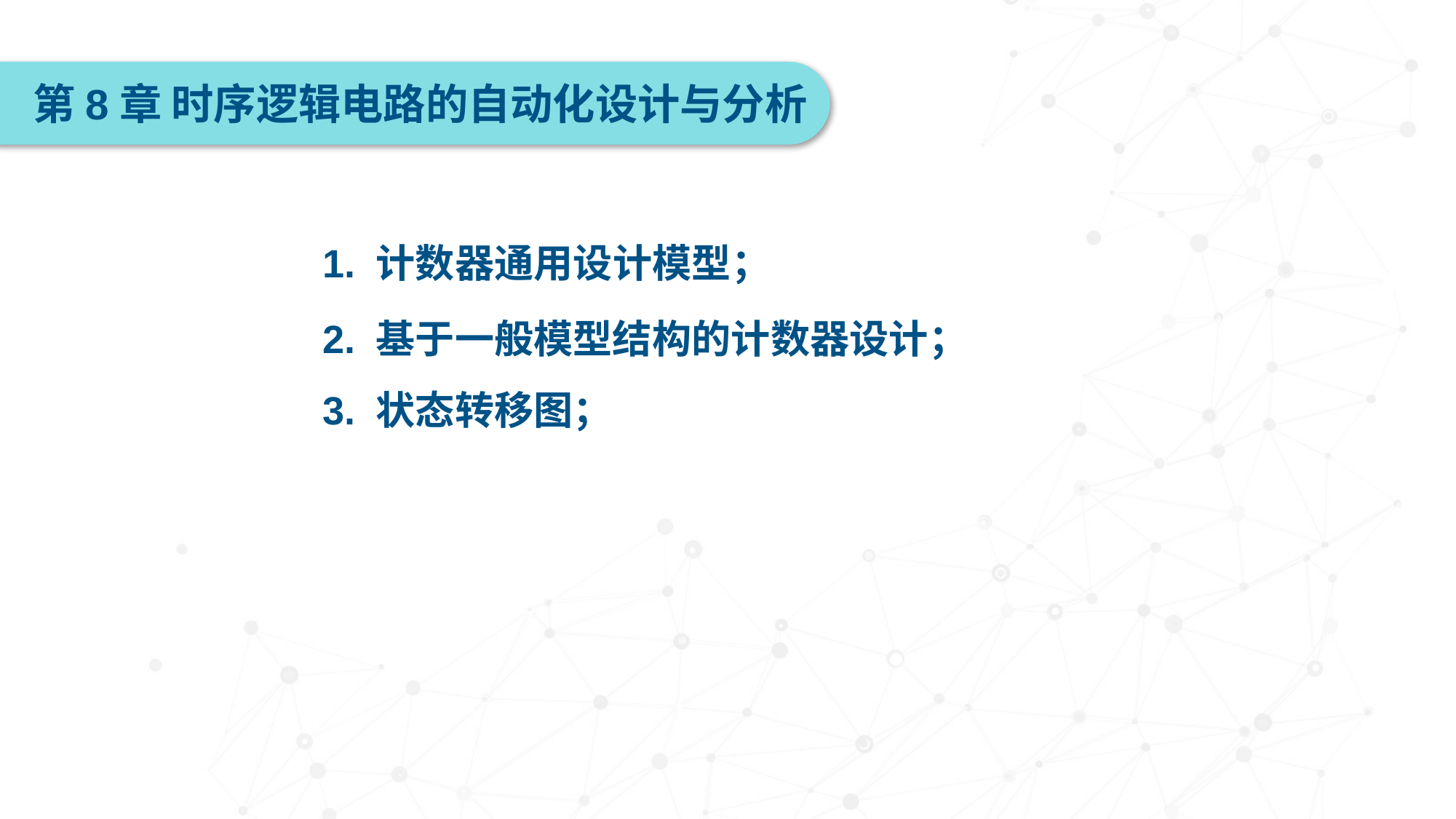

第8章 时序逻辑电路的自动化设计与分析
1. 计数器通用设计模型；
2. 基于一般模型结构的计数器设计；
3. 状态转移图；